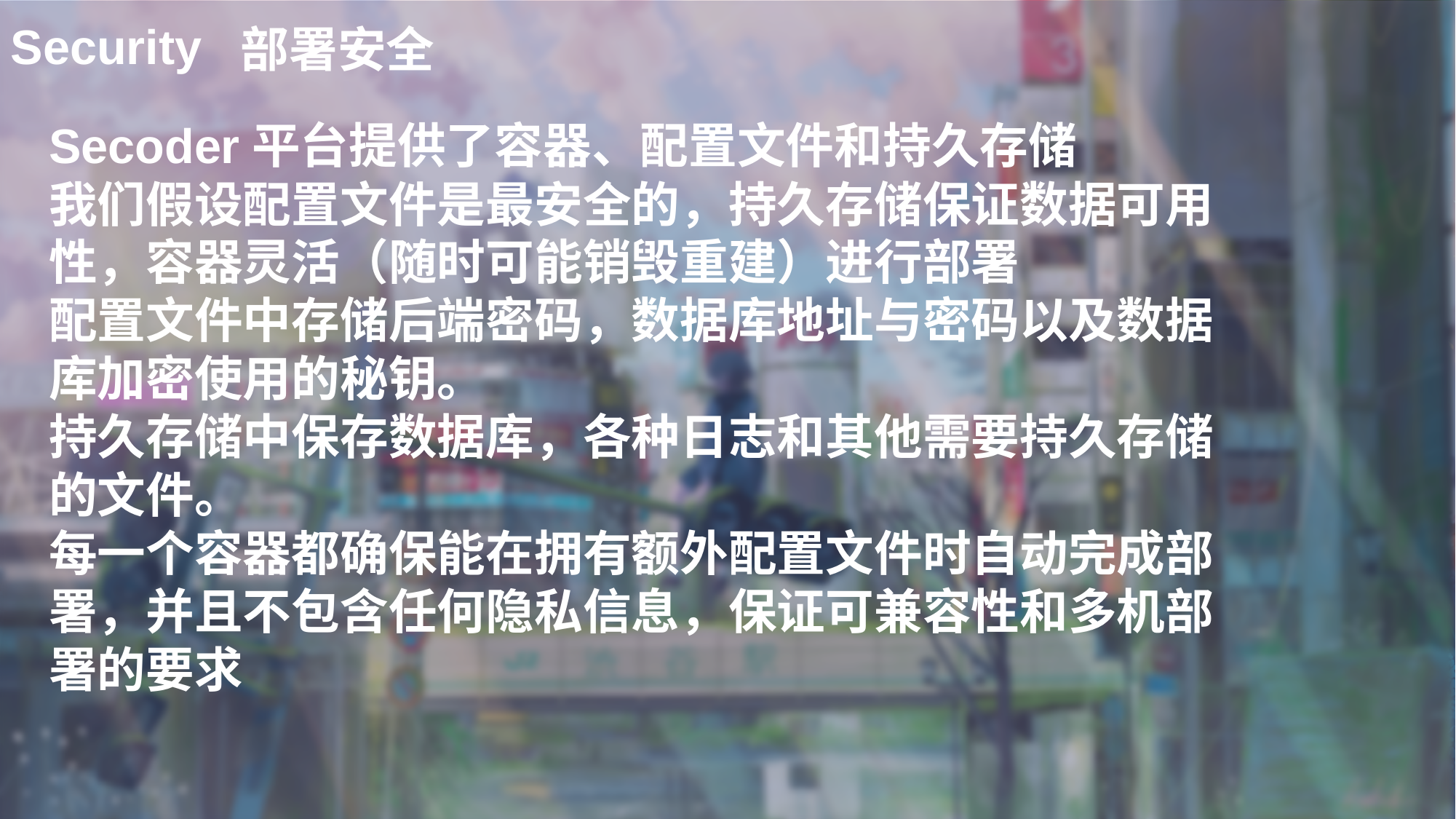

部署安全
Security
前端安全
Secoder平台提供了容器、配置文件和持久存储
我们假设配置文件是最安全的，持久存储保证数据可用性，容器灵活（随时可能销毁重建）进行部署
配置文件中存储后端密码，数据库地址与密码以及数据库加密使用的秘钥。
持久存储中保存数据库，各种日志和其他需要持久存储的文件。
每一个容器都确保能在拥有额外配置文件时自动完成部署，并且不包含任何隐私信息，保证可兼容性和多机部署的要求
后端安全